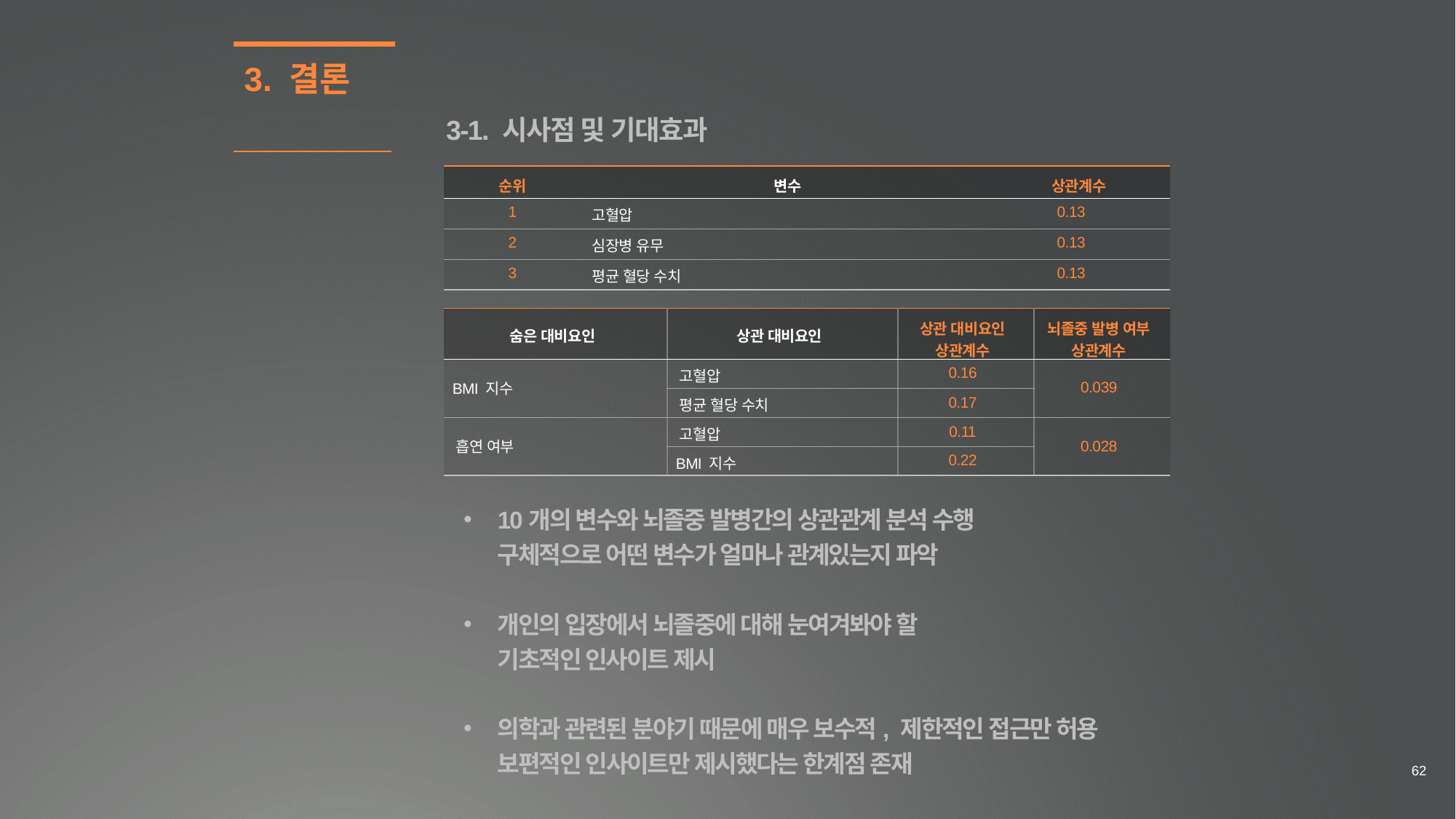

3. 결론
3-1. 시사점 및 기대효과
| 순위 | 변수 | 상관계수 |
| --- | --- | --- |
| 1 | 고혈압 | 0.13 |
| 2 | 심장병 유무 | 0.13 |
| 3 | 평균 혈당 수치 | 0.13 |
| 숨은 대비요인 | 상관 대비요인 | 상관 대비요인 상관계수 | 뇌졸중 발병 여부 상관계수 |
| --- | --- | --- | --- |
| BMI 지수 | 고혈압 | 0.16 | 0.039 |
|  | 평균 혈당 수치 | 0.17 |  |
| 흡연 여부 | 고혈압 | 0.11 | 0.028 |
|  | BMI 지수 | 0.22 |  |
10개의 변수와 뇌졸중 발병간의 상관관계 분석 수행
구체적으로 어떤 변수가 얼마나 관계있는지 파악

개인의 입장에서 뇌졸중에 대해 눈여겨봐야 할
기초적인 인사이트 제시

의학과 관련된 분야기 때문에 매우 보수적, 제한적인 접근만 허용
보편적인 인사이트만 제시했다는 한계점 존재